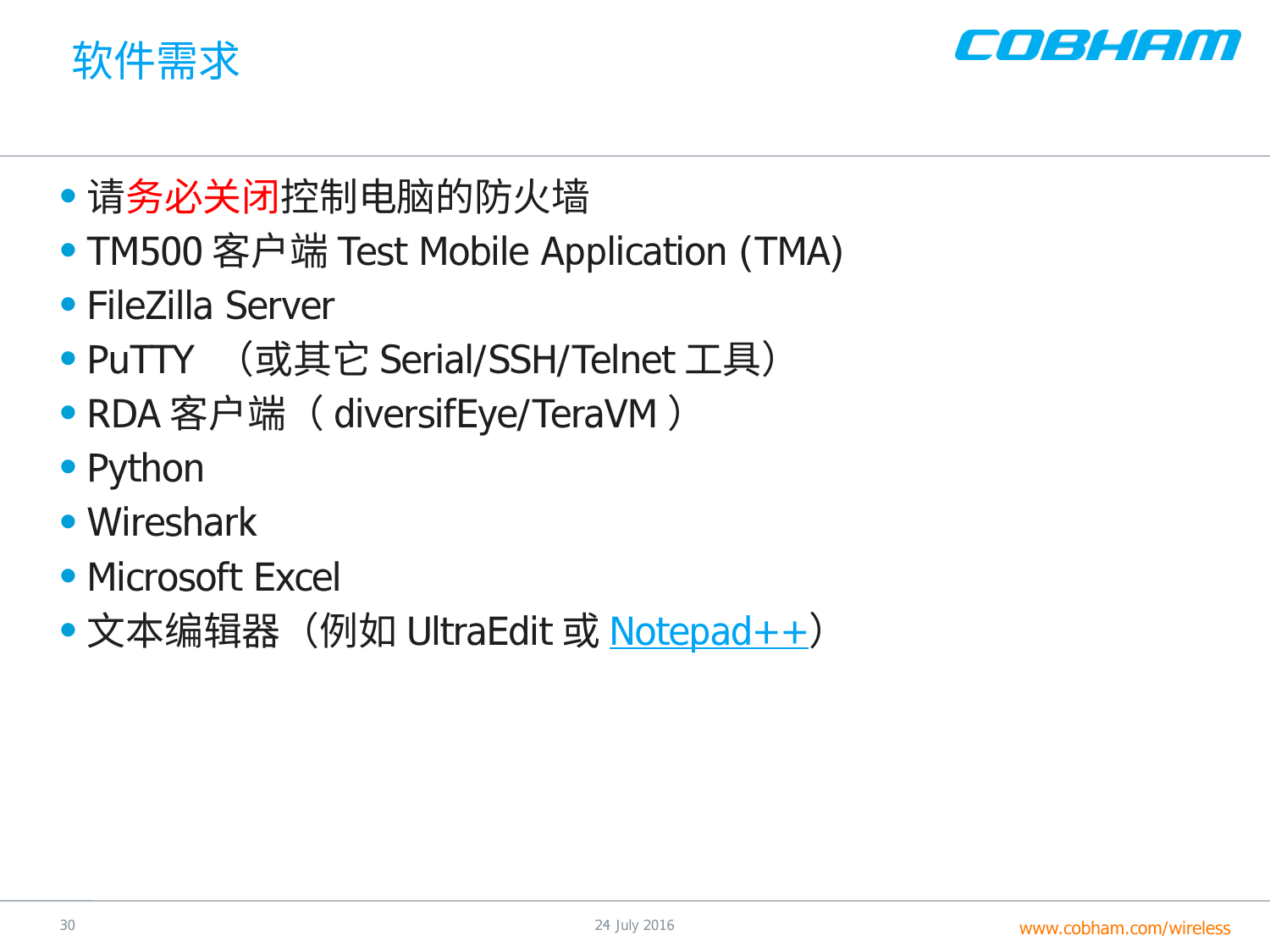

# 软件需求

请务必关闭控制电脑的防火墙
TM500客户端Test Mobile Application (TMA)
FileZilla Server
PuTTY （或其它Serial/SSH/Telnet工具）
RDA客户端（diversifEye/TeraVM）
Python
Wireshark
Microsoft Excel
文本编辑器（例如UltraEdit或Notepad++）
30
24 July 2016